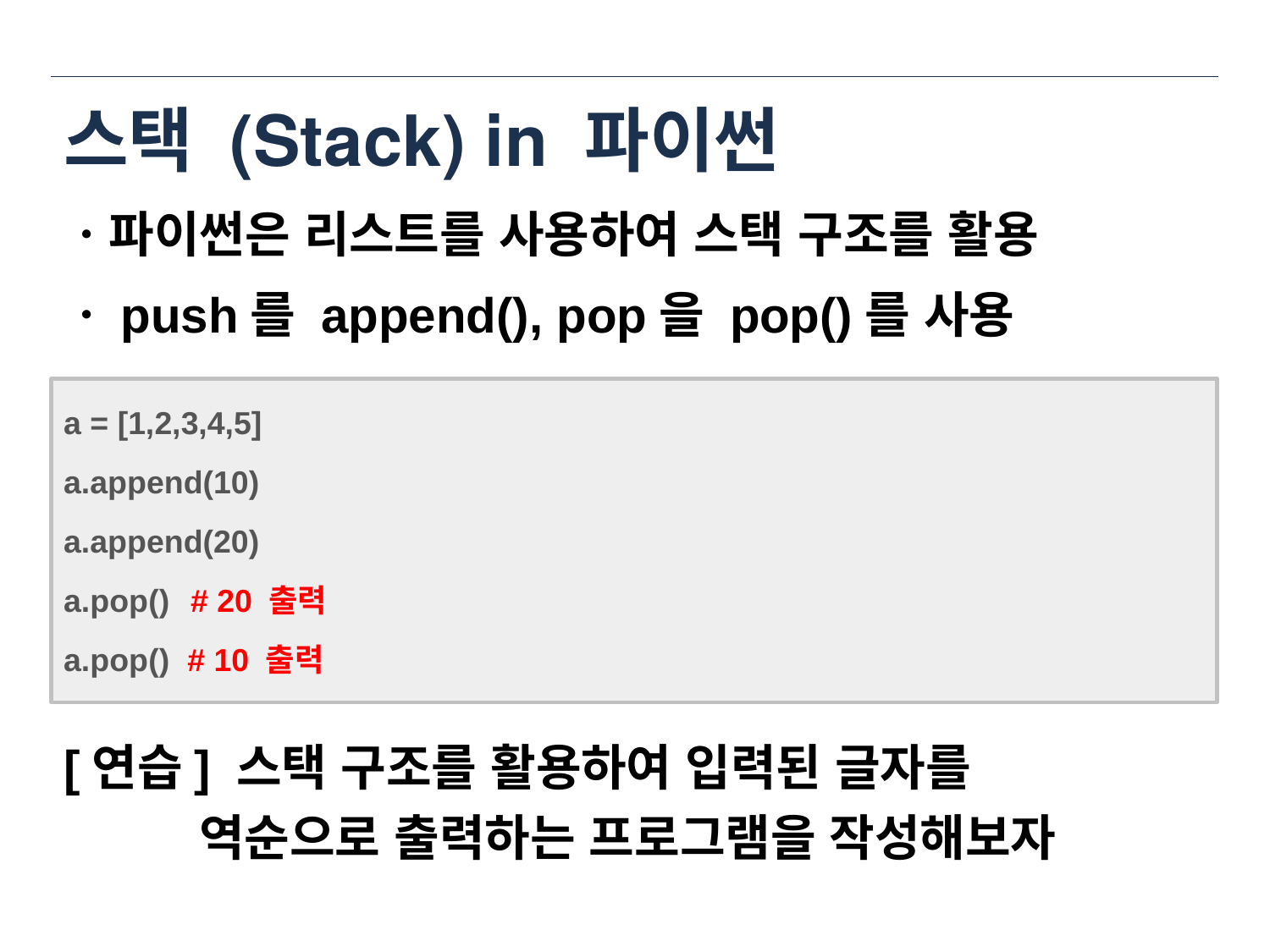

# 스택 (Stack) in 파이썬
ㆍ파이썬은 리스트를 사용하여 스택 구조를 활용
ㆍpush를 append(), pop을 pop()를 사용
a = [1,2,3,4,5]
a.append(10)
a.append(20)
a.pop()	# 20 출력
a.pop()  # 10 출력
[연습] 스택 구조를 활용하여 입력된 글자를
         역순으로 출력하는 프로그램을 작성해보자